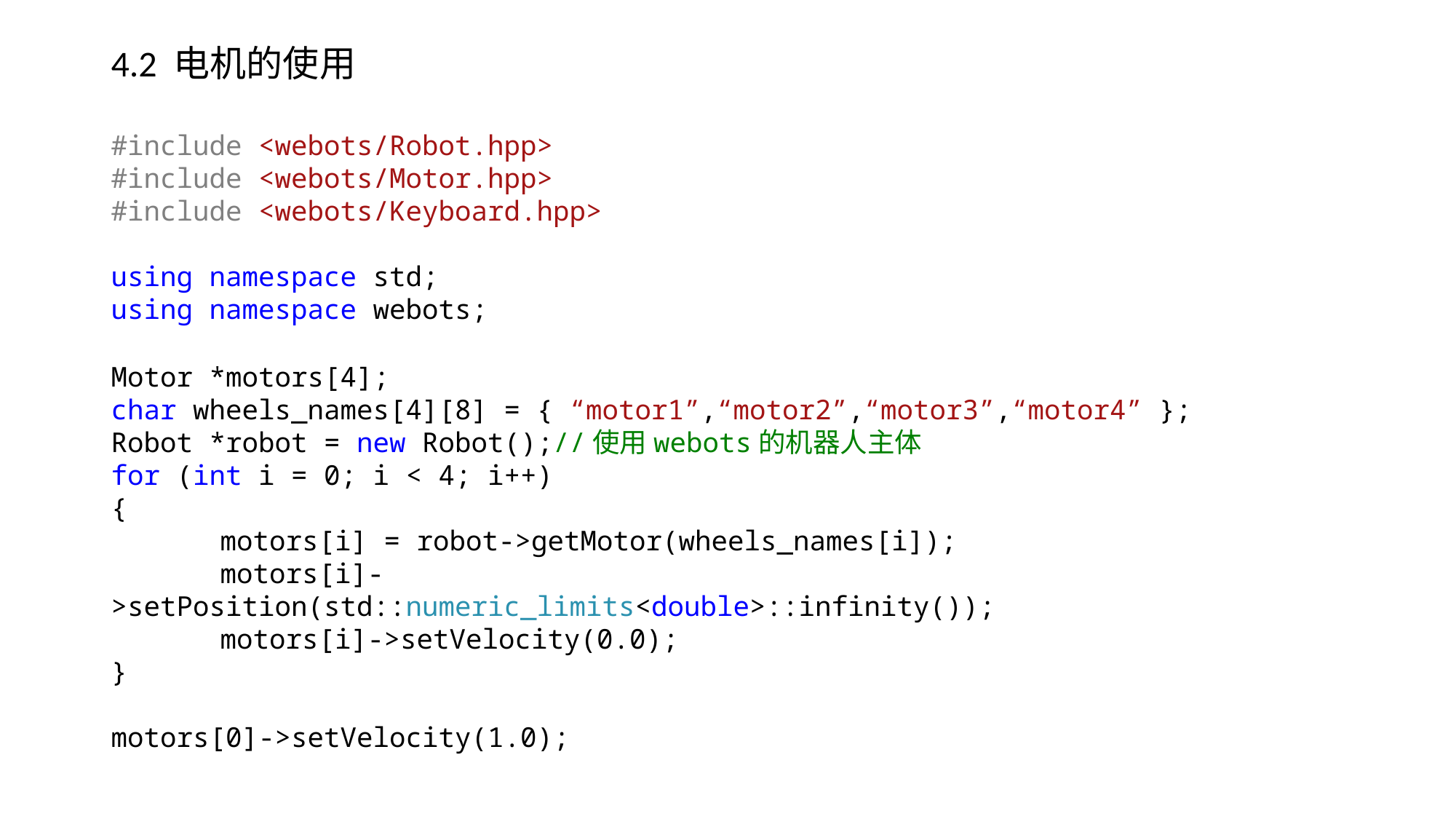

4.2 电机的使用
#include <webots/Robot.hpp>
#include <webots/Motor.hpp>
#include <webots/Keyboard.hpp>

using namespace std;
using namespace webots;
Motor *motors[4];
char wheels_names[4][8] = { “motor1”,“motor2”,“motor3”,“motor4” };
Robot *robot = new Robot();//使用webots的机器人主体
for (int i = 0; i < 4; i++)
{
	motors[i] = robot->getMotor(wheels_names[i]);
	motors[i]->setPosition(std::numeric_limits<double>::infinity());
	motors[i]->setVelocity(0.0);
}

motors[0]->setVelocity(1.0);